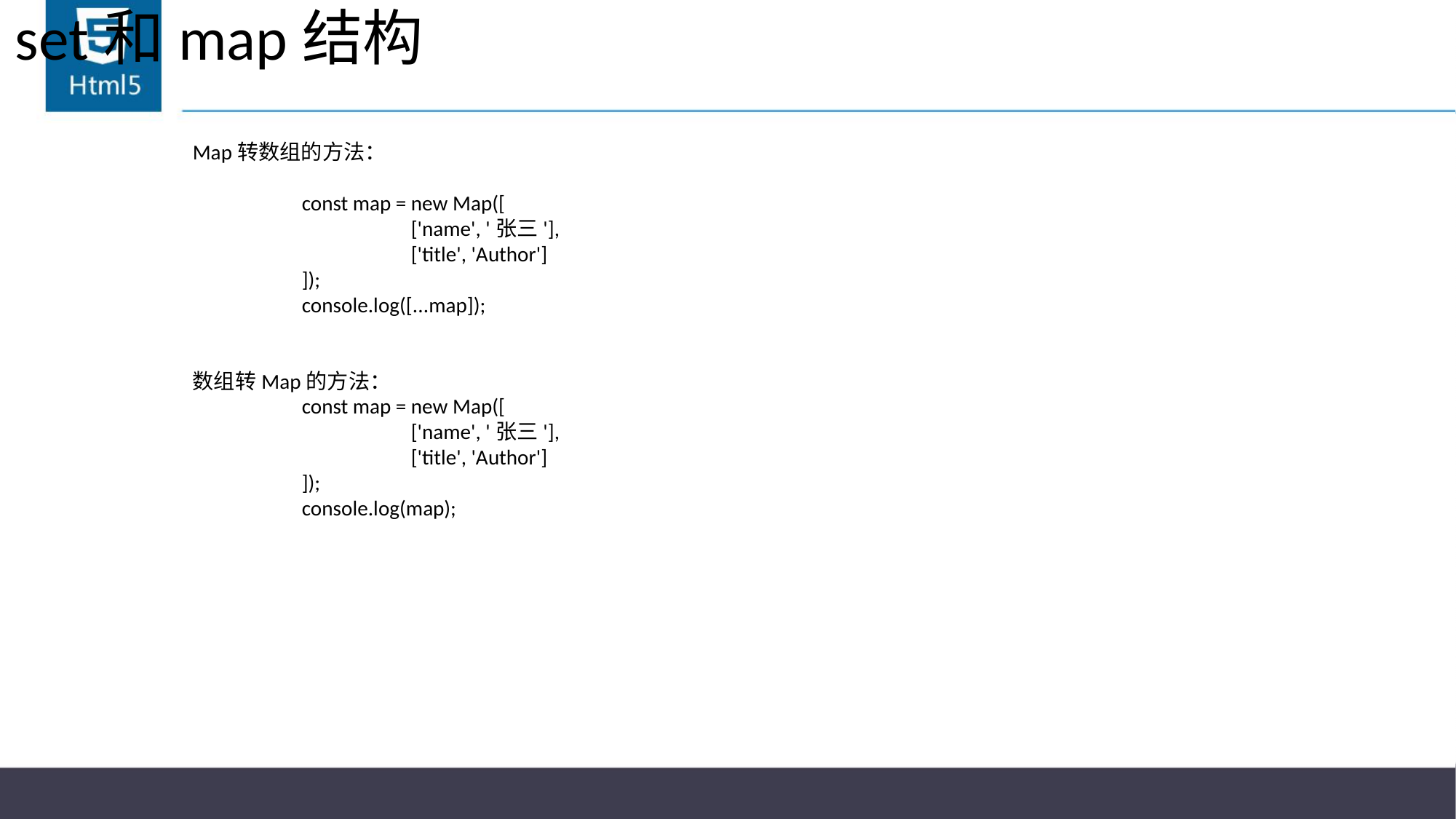

# set和map结构
Map转数组的方法：

	const map = new Map([
		['name', '张三'],
		['title', 'Author']
	]);
	console.log([...map]);

数组转Map的方法：
	const map = new Map([
		['name', '张三'],
		['title', 'Author']
	]);
	console.log(map);